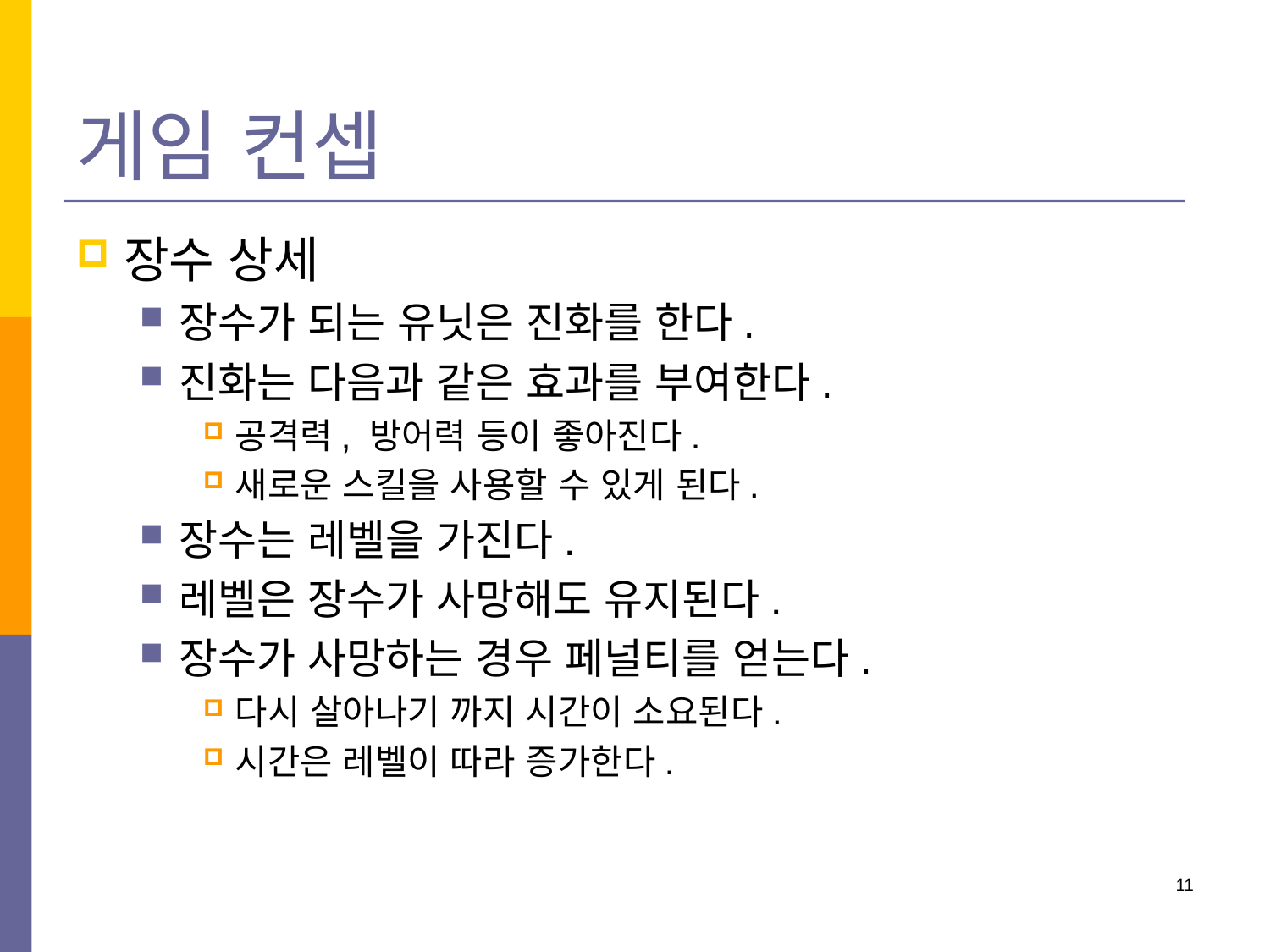

# 게임 컨셉
장수 상세
장수가 되는 유닛은 진화를 한다.
진화는 다음과 같은 효과를 부여한다.
공격력, 방어력 등이 좋아진다.
새로운 스킬을 사용할 수 있게 된다.
장수는 레벨을 가진다.
레벨은 장수가 사망해도 유지된다.
장수가 사망하는 경우 페널티를 얻는다.
다시 살아나기 까지 시간이 소요된다.
시간은 레벨이 따라 증가한다.
11